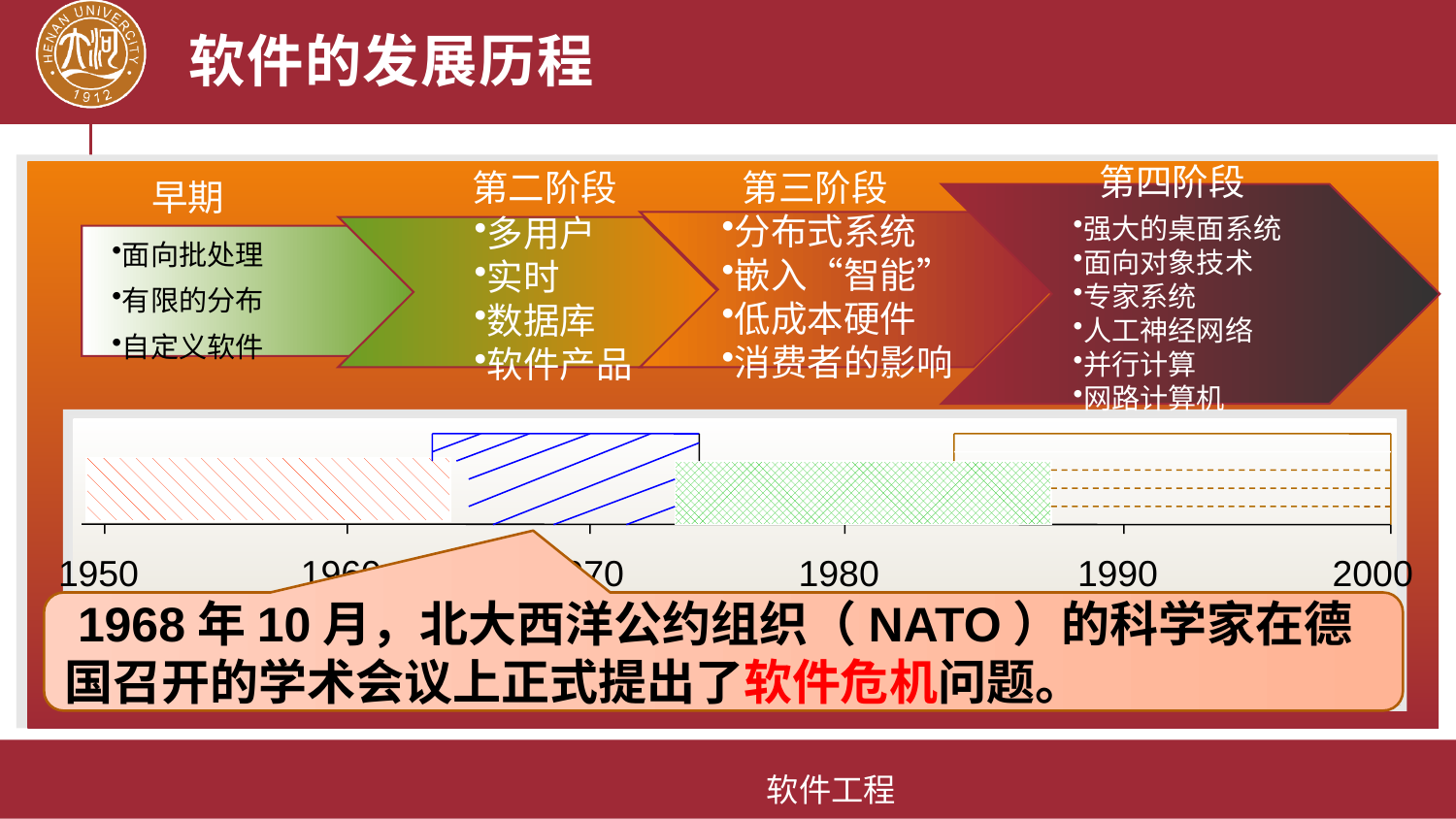

# 软件的发展历程

第四阶段

强大的桌面系统
面向对象技术
专家系统
人工神经网络
并行计算
网路计算机

第二阶段
多用户
实时
数据库
软件产品

第三阶段
分布式系统
嵌入“智能”
低成本硬件
消费者的影响

早期

面向批处理
有限的分布
自定义软件

1960
1970
1980
1990
2000
1950
 1968年10月，北大西洋公约组织（NATO）的科学家在德国召开的学术会议上正式提出了软件危机问题。

软件工程
4